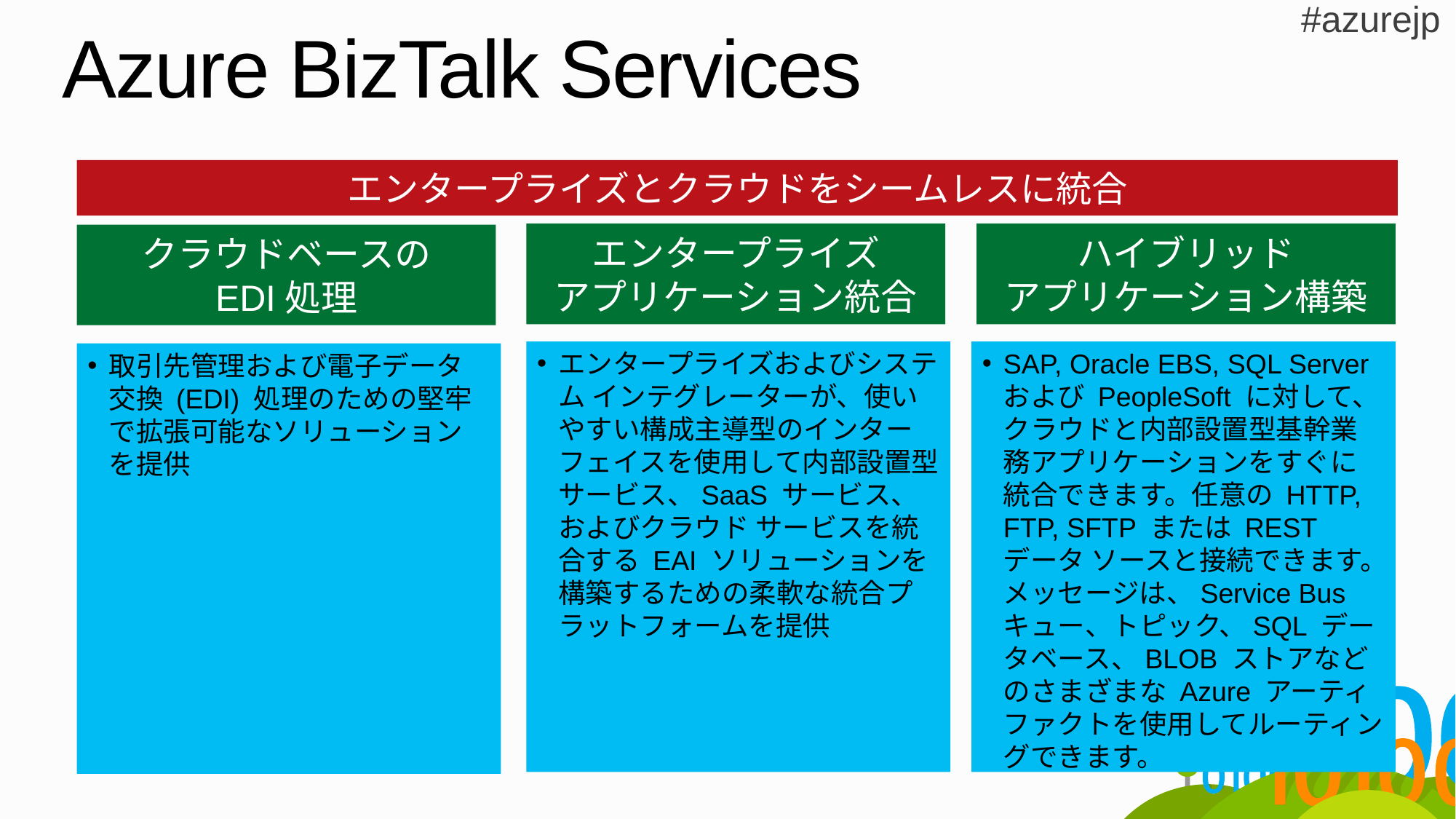

# Azure BizTalk Services
エンタープライズとクラウドをシームレスに統合
エンタープライズ
アプリケーション統合
ハイブリッド
アプリケーション構築
クラウドベースの
EDI処理
エンタープライズおよびシステム インテグレーターが、使いやすい構成主導型のインターフェイスを使用して内部設置型サービス、SaaS サービス、およびクラウド サービスを統合する EAI ソリューションを構築するための柔軟な統合プラットフォームを提供
SAP, Oracle EBS, SQL Server および PeopleSoft に対して、クラウドと内部設置型基幹業務アプリケーションをすぐに統合できます。任意の HTTP, FTP, SFTP または REST データ ソースと接続できます。メッセージは、Service Bus キュー、トピック、SQL データベース、BLOB ストアなどのさまざまな Azure アーティファクトを使用してルーティングできます。
取引先管理および電子データ交換 (EDI) 処理のための堅牢で拡張可能なソリューションを提供